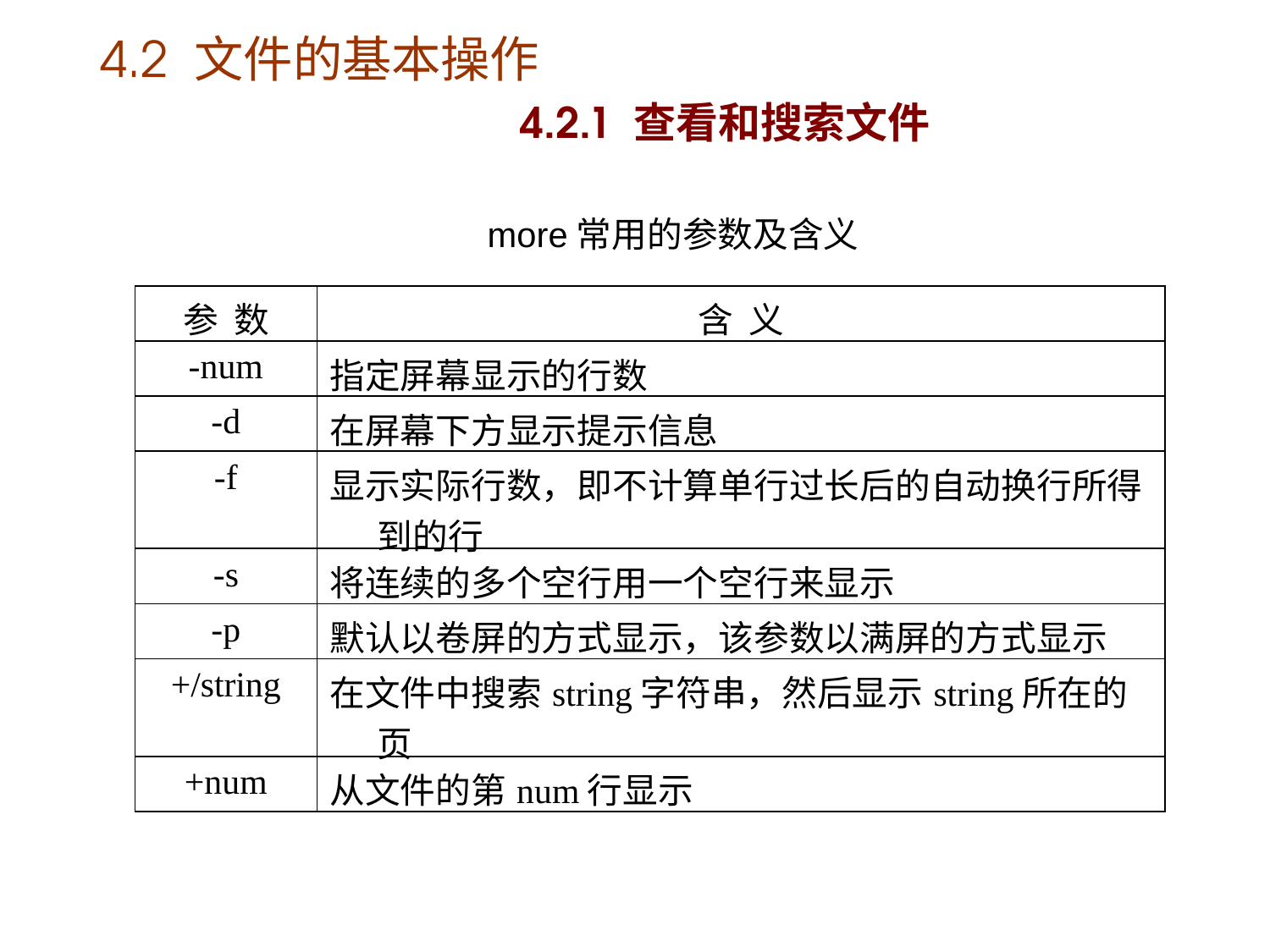

# 4.2 文件的基本操作 4.2.1 查看和搜索文件
more常用的参数及含义
| 参 数 | 含 义 |
| --- | --- |
| -num | 指定屏幕显示的行数 |
| -d | 在屏幕下方显示提示信息 |
| -f | 显示实际行数，即不计算单行过长后的自动换行所得到的行 |
| -s | 将连续的多个空行用一个空行来显示 |
| -p | 默认以卷屏的方式显示，该参数以满屏的方式显示 |
| +/string | 在文件中搜索string字符串，然后显示string所在的页 |
| +num | 从文件的第num行显示 |